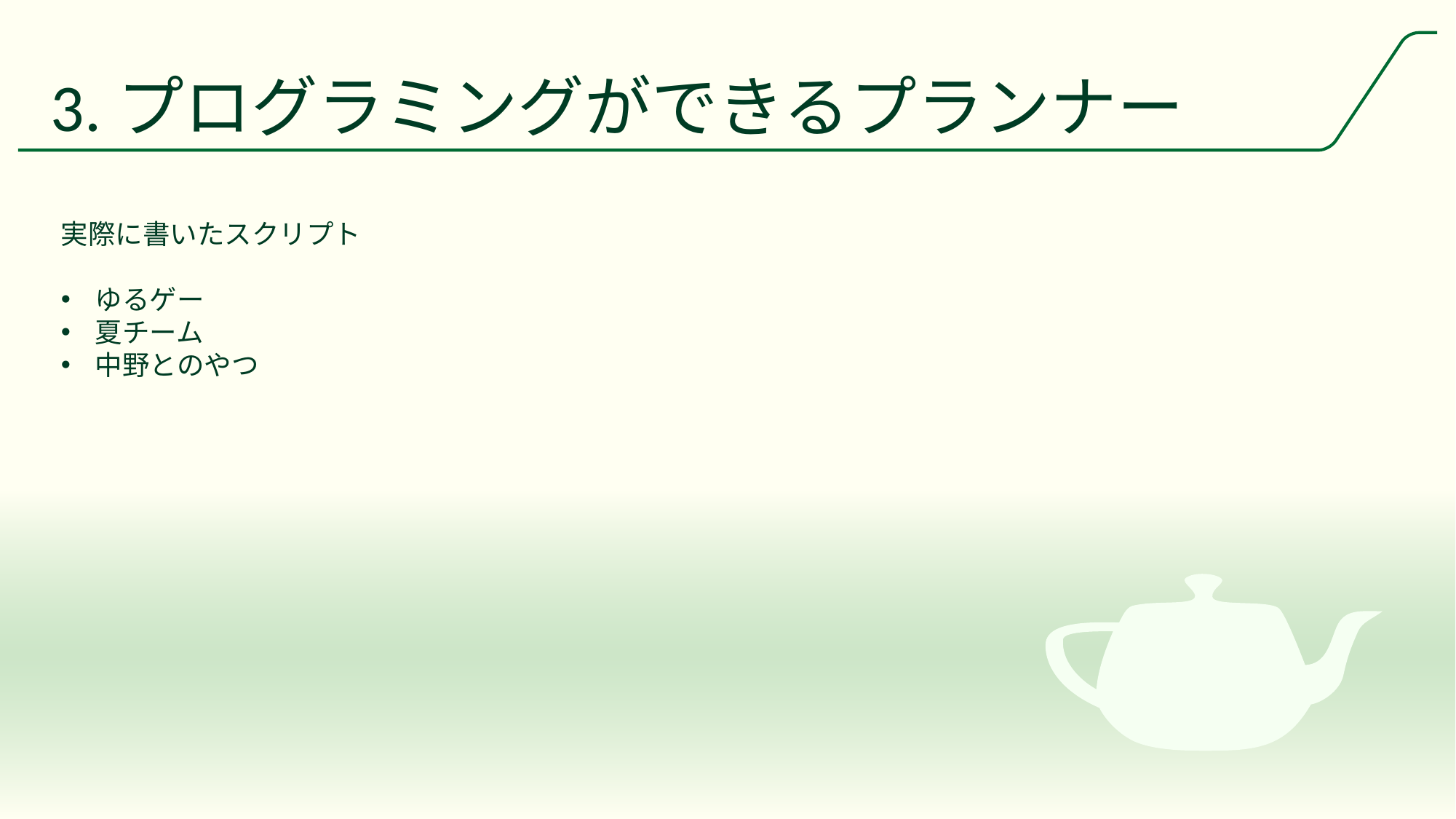

# 3.プログラミングができるプランナー
実際に書いたスクリプト

ゆるゲー
夏チーム
中野とのやつ